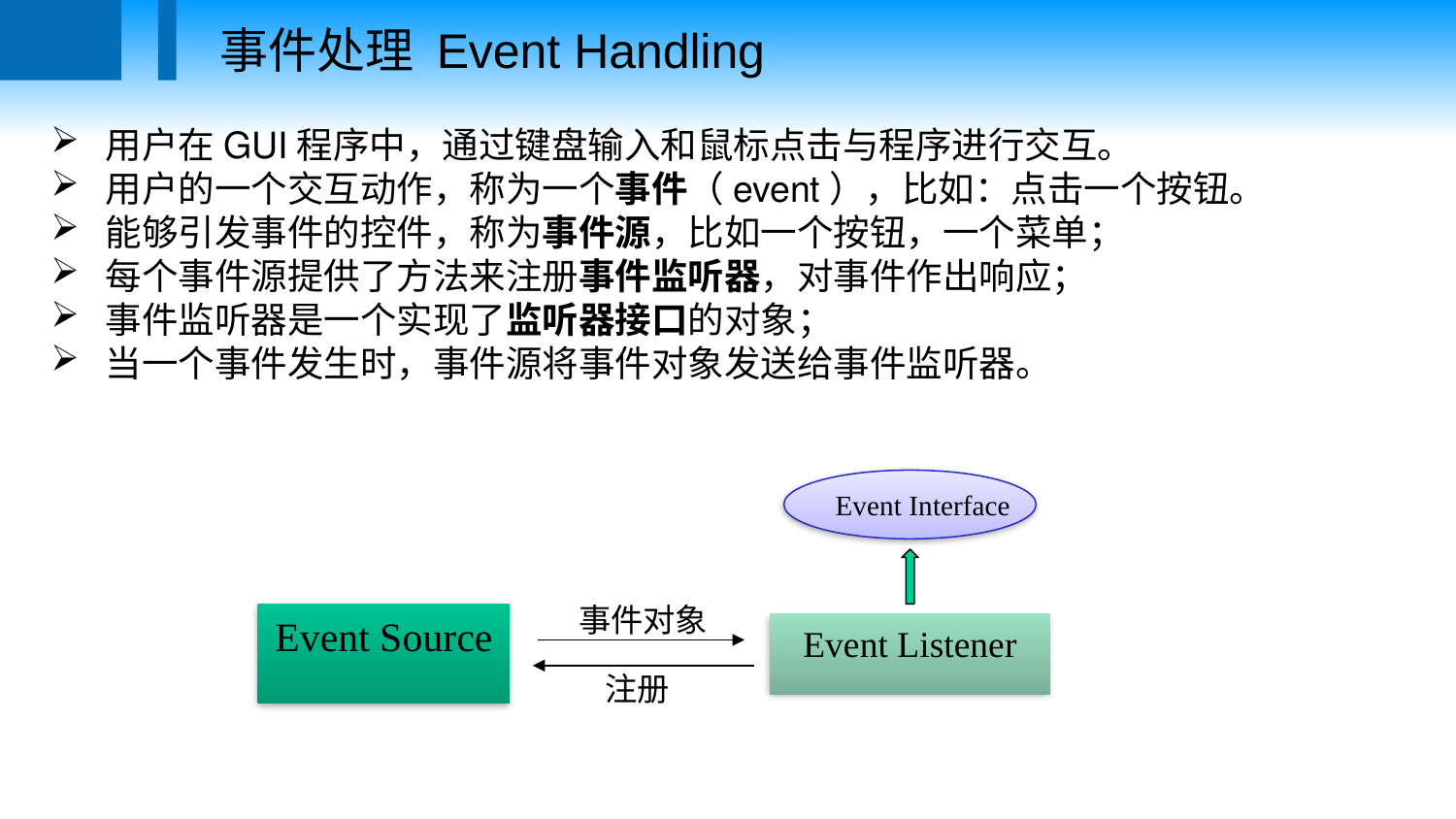

事件处理 Event Handling
用户在GUI程序中，通过键盘输入和鼠标点击与程序进行交互。
用户的一个交互动作，称为一个事件（event），比如：点击一个按钮。
能够引发事件的控件，称为事件源，比如一个按钮，一个菜单；
每个事件源提供了方法来注册事件监听器，对事件作出响应；
事件监听器是一个实现了监听器接口的对象；
当一个事件发生时，事件源将事件对象发送给事件监听器。
Event Interface

事件对象
Event Source
Event Listener
注册